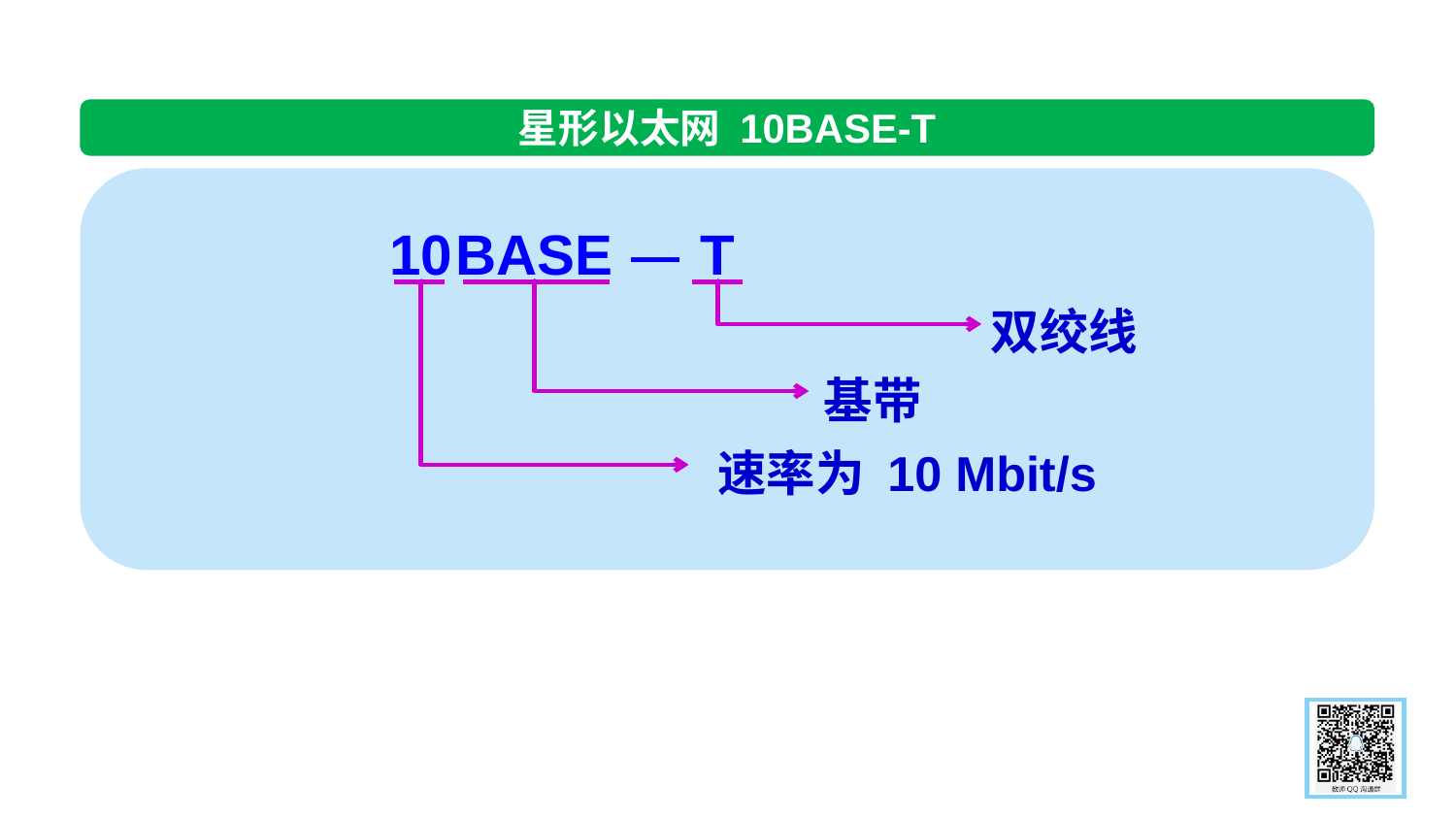

星形以太网 10BASE-T

10
BASE
T
—
速率为 10 Mbit/s
双绞线
基带